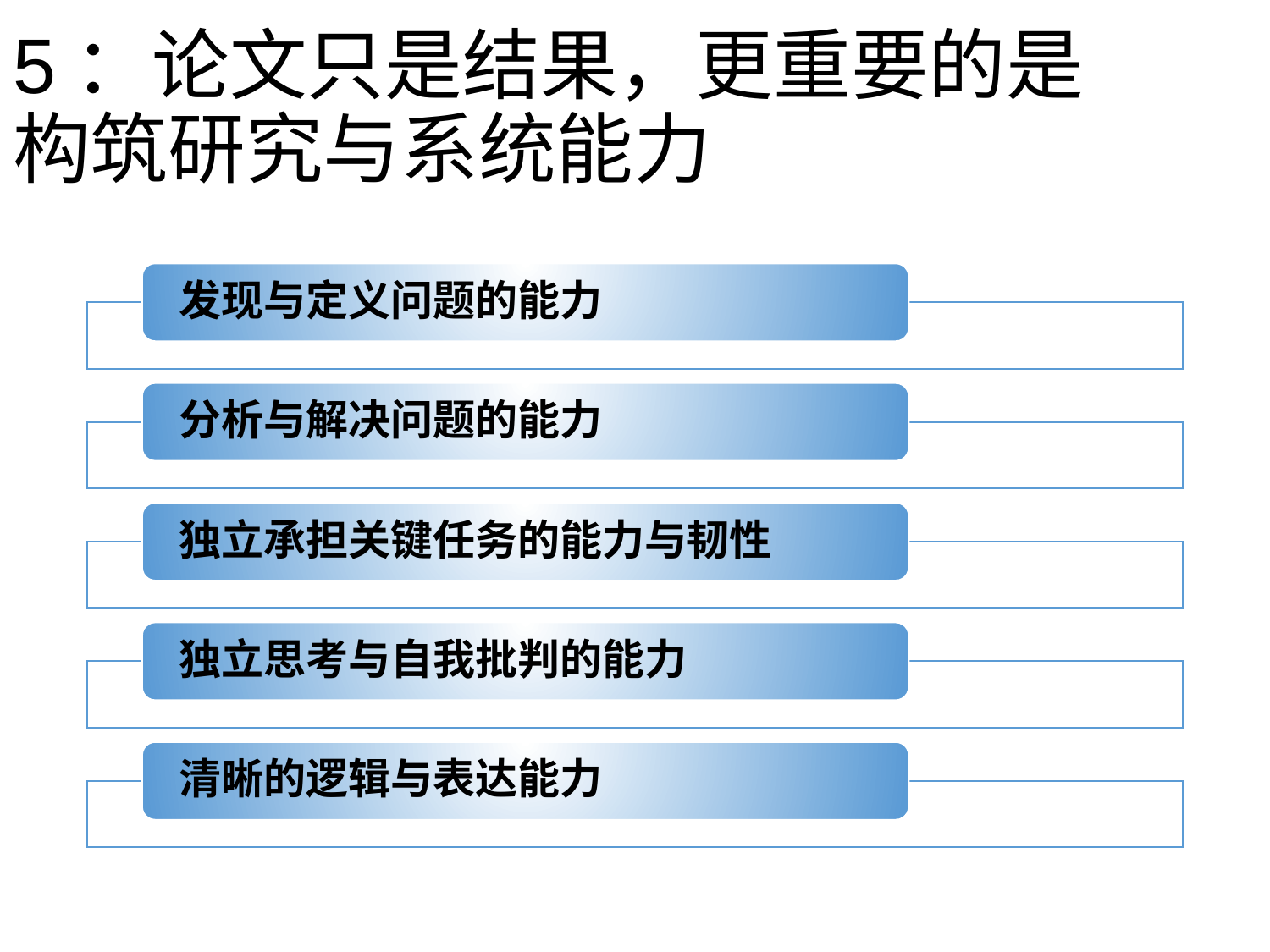

# 5：论文只是结果，更重要的是构筑研究与系统能力
发现与定义问题的能力
分析与解决问题的能力
独立承担关键任务的能力与韧性
独立思考与自我批判的能力
清晰的逻辑与表达能力